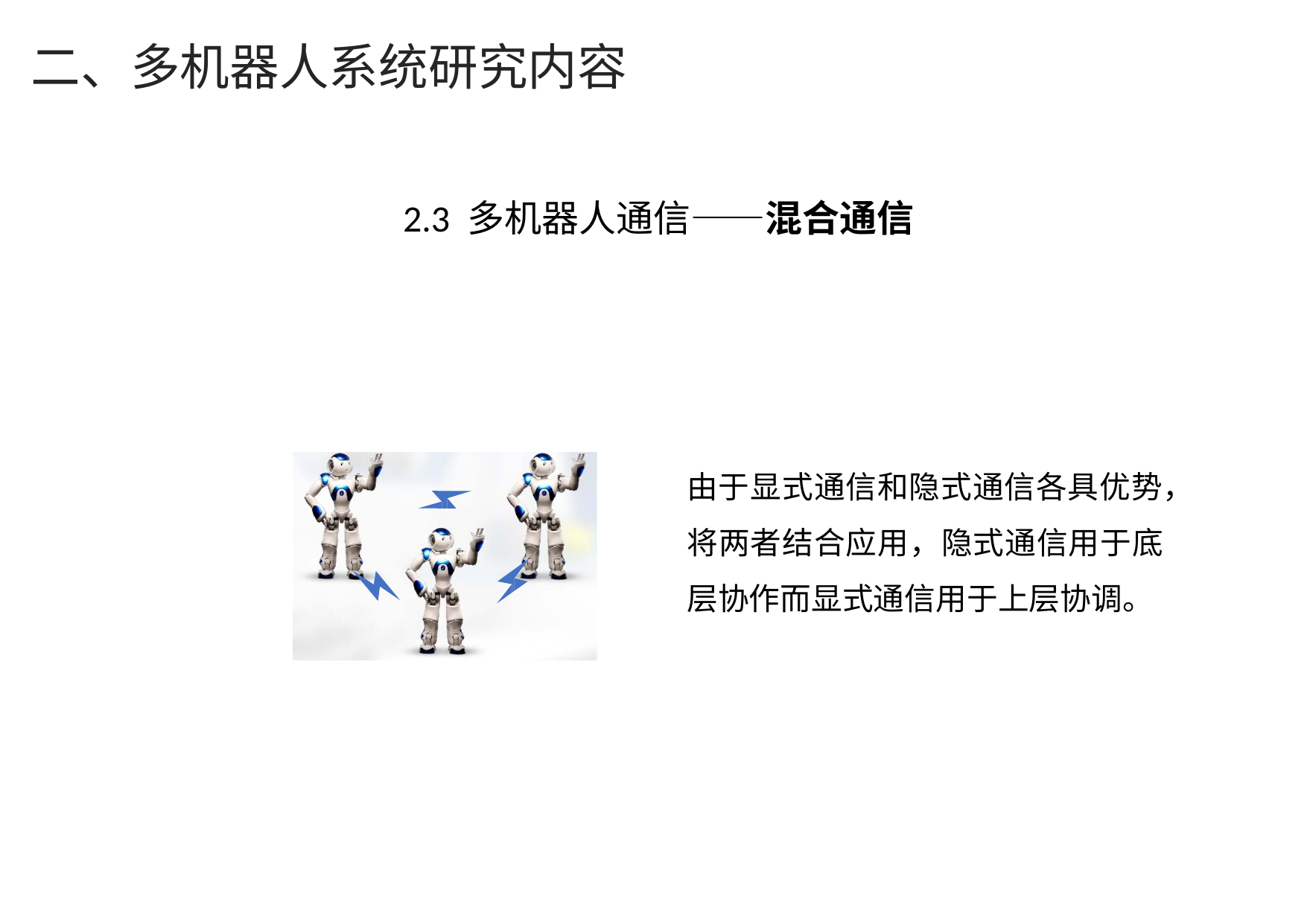

二、多机器人系统研究内容
2.3 多机器人通信——混合通信

由于显式通信和隐式通信各具优势，将两者结合应用，隐式通信用于底层协作而显式通信用于上层协调。